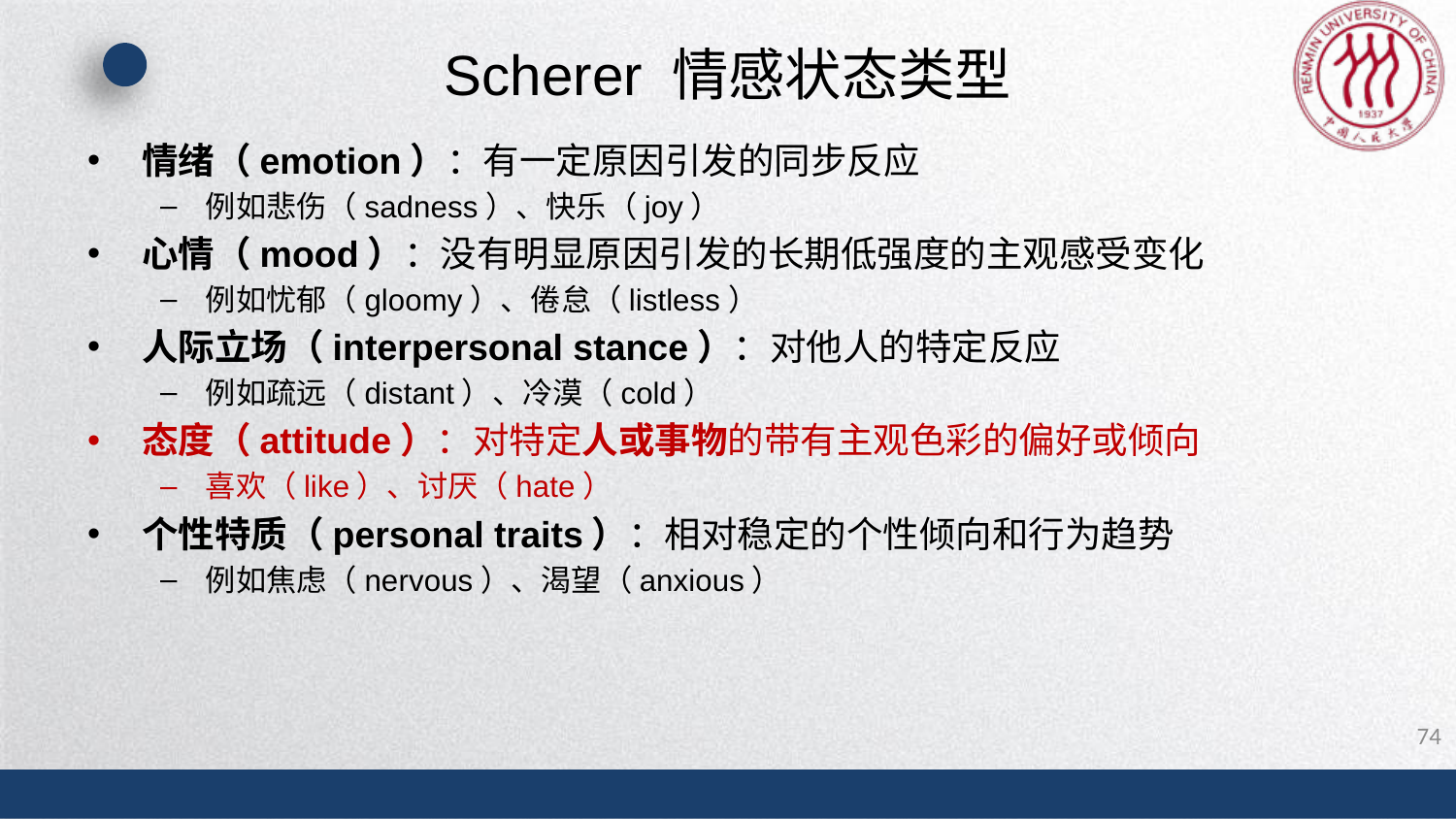

# Scherer 情感状态类型
情绪（emotion）：有一定原因引发的同步反应
例如悲伤（sadness）、快乐（joy）
心情（mood）：没有明显原因引发的长期低强度的主观感受变化
例如忧郁（gloomy）、倦怠（listless）
人际立场（interpersonal stance）：对他人的特定反应
例如疏远（distant）、冷漠（cold）
态度（attitude）：对特定人或事物的带有主观色彩的偏好或倾向
喜欢（like）、讨厌（hate）
个性特质（personal traits）：相对稳定的个性倾向和行为趋势
例如焦虑（nervous）、渴望（anxious）
74